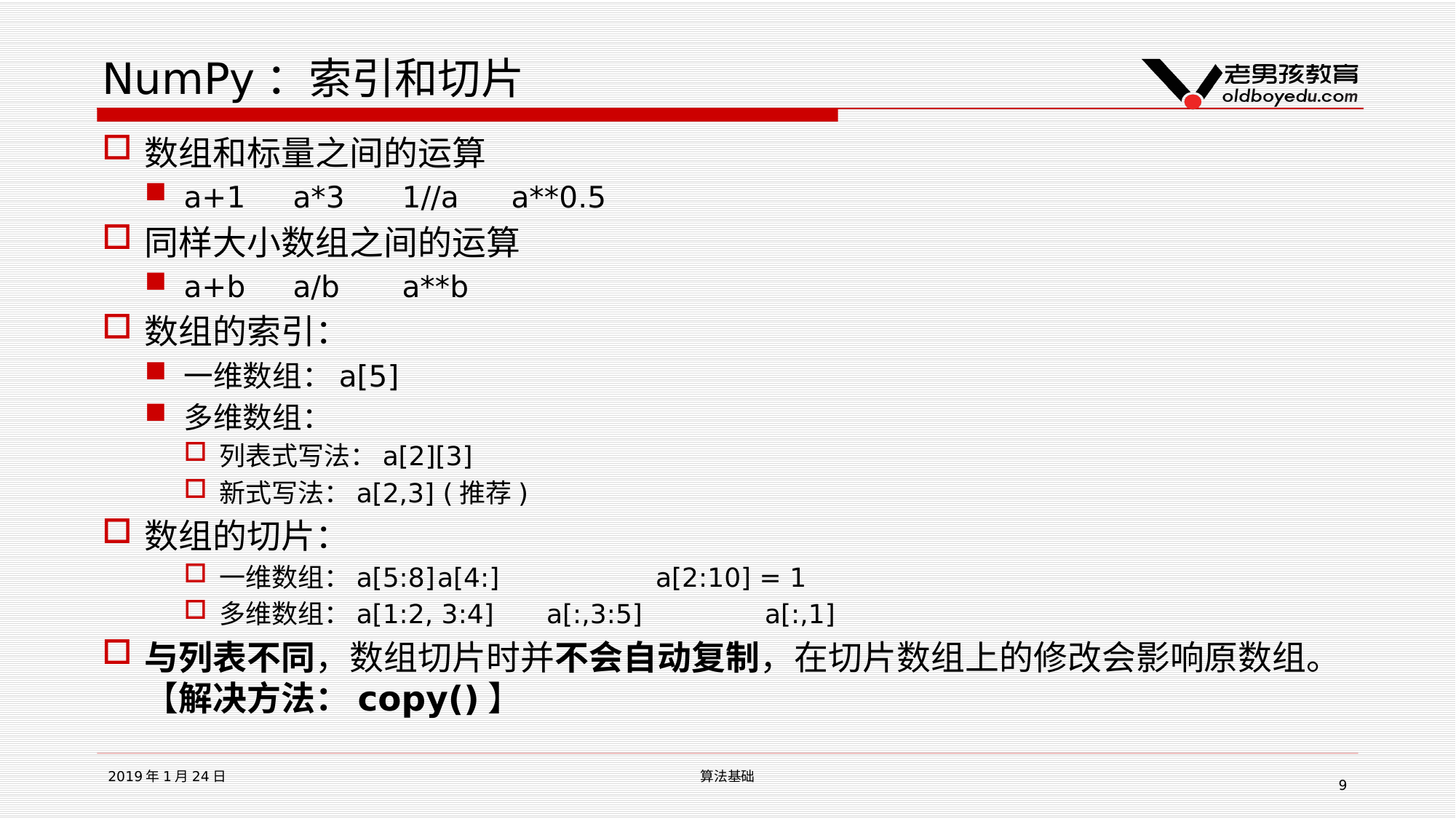

# NumPy：索引和切片
数组和标量之间的运算
a+1	a*3	1//a	a**0.5
同样大小数组之间的运算
a+b	a/b	a**b
数组的索引：
一维数组：a[5]
多维数组：
列表式写法：a[2][3]
新式写法：a[2,3] (推荐)
数组的切片：
一维数组：a[5:8]	a[4:]		a[2:10] = 1
多维数组：a[1:2, 3:4]	a[:,3:5]		a[:,1]
与列表不同，数组切片时并不会自动复制，在切片数组上的修改会影响原数组。	【解决方法：copy()】

2019年1月24日
算法基础
9